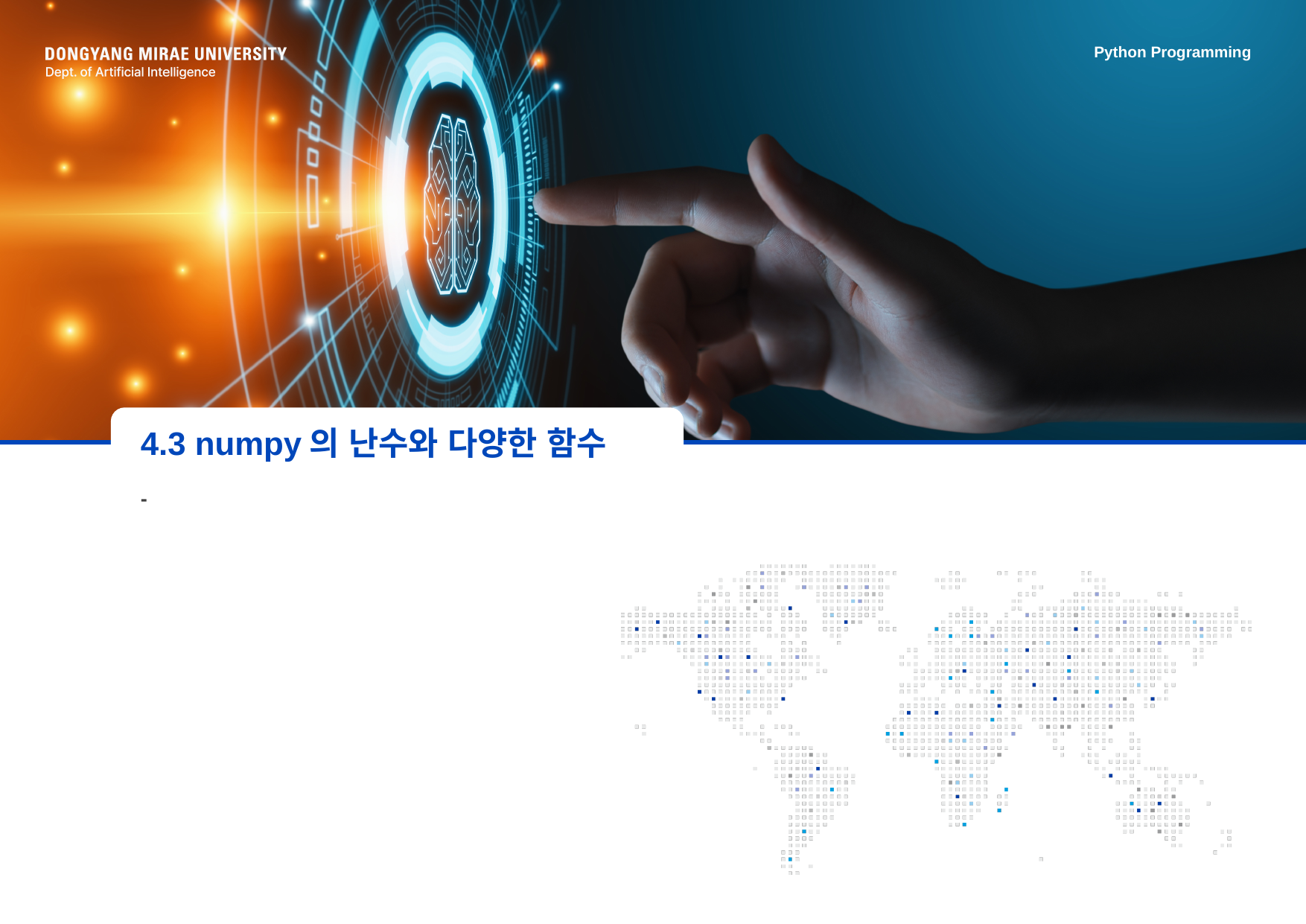

# 4.3 numpy의 난수와 다양한 함수
-